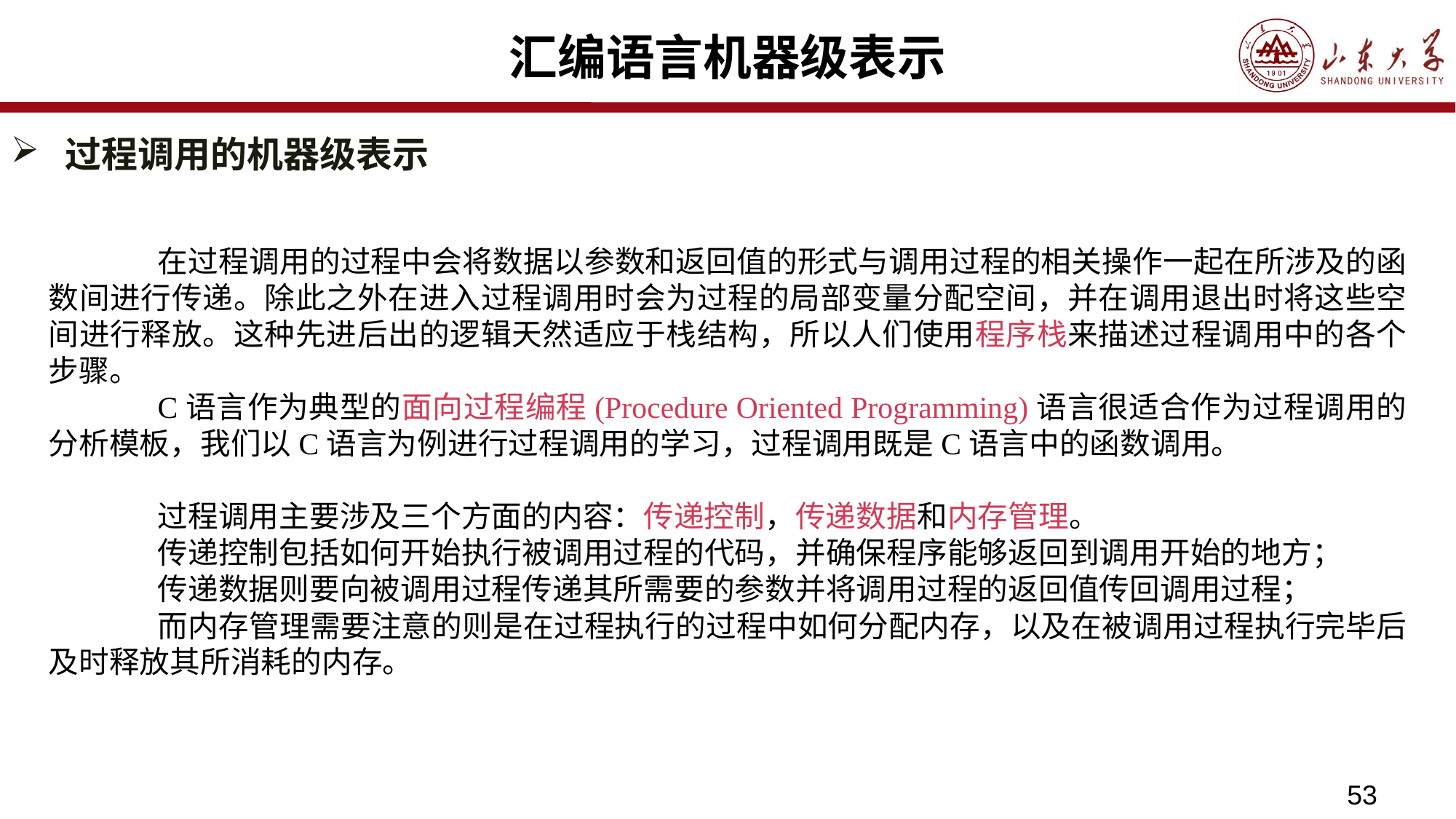

# 汇编语言机器级表示
过程调用的机器级表示
	在过程调用的过程中会将数据以参数和返回值的形式与调用过程的相关操作一起在所涉及的函数间进行传递。除此之外在进入过程调用时会为过程的局部变量分配空间，并在调用退出时将这些空间进行释放。这种先进后出的逻辑天然适应于栈结构，所以人们使用程序栈来描述过程调用中的各个步骤。
	C语言作为典型的面向过程编程(Procedure Oriented Programming)语言很适合作为过程调用的分析模板，我们以C语言为例进行过程调用的学习，过程调用既是C语言中的函数调用。

	过程调用主要涉及三个方面的内容：传递控制，传递数据和内存管理。
	传递控制包括如何开始执行被调用过程的代码，并确保程序能够返回到调用开始的地方；
	传递数据则要向被调用过程传递其所需要的参数并将调用过程的返回值传回调用过程；
	而内存管理需要注意的则是在过程执行的过程中如何分配内存，以及在被调用过程执行完毕后及时释放其所消耗的内存。
53